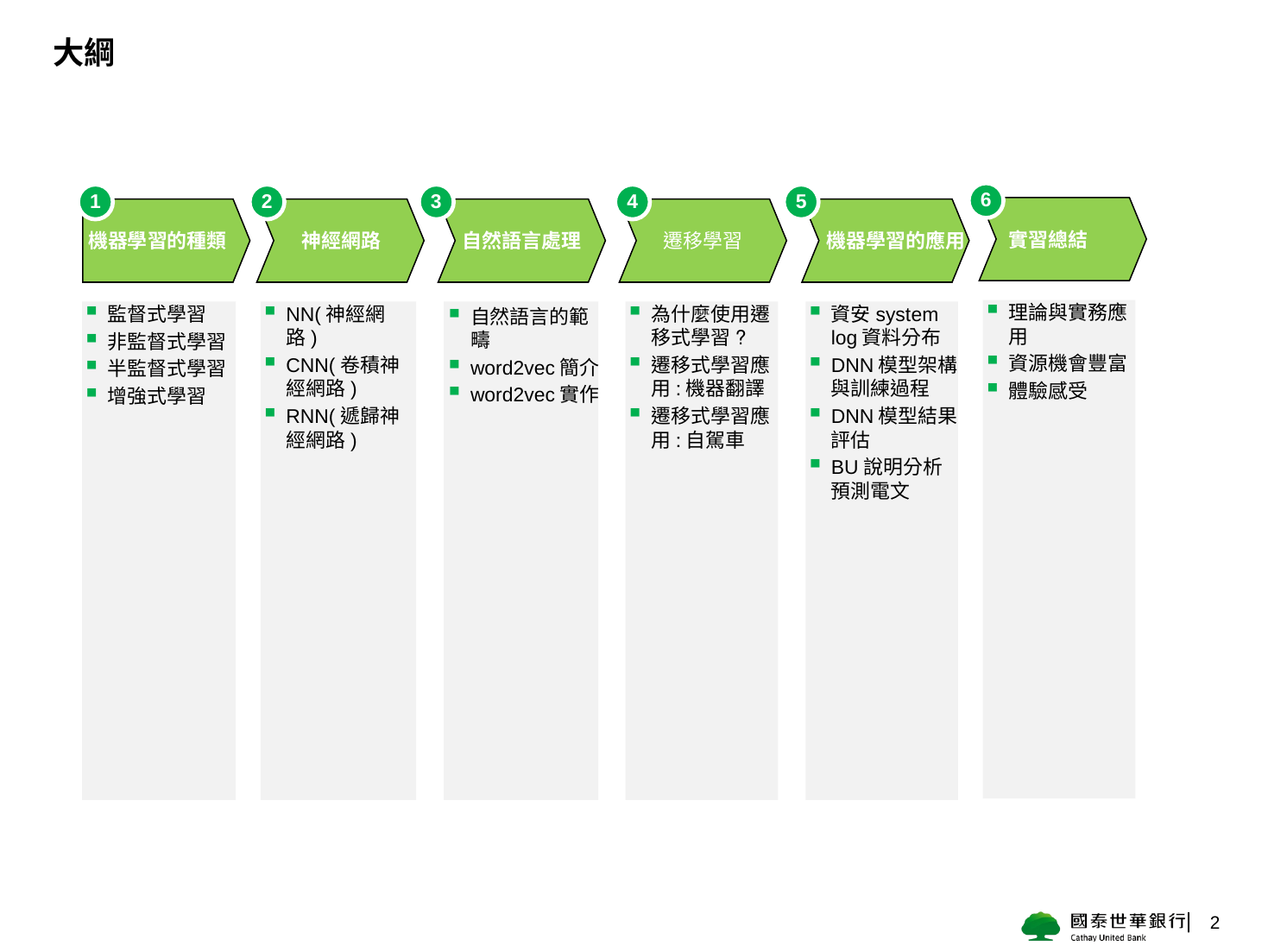

# 大綱

6

1

2

3

4

5

   實習總結

遷移學習

機器學習的種類

     神經網路

自然語言處理

  機器學習的應用

理論與實務應用
資源機會豐富
體驗感受

監督式學習
非監督式學習
半監督式學習
增強式學習

NN(神經網路)
CNN(卷積神經網路)
RNN(遞歸神經網路)

為什麼使用遷移式學習?
遷移式學習應用:機器翻譯
遷移式學習應用:自駕車

資安system log資料分布
DNN模型架構與訓練過程
DNN模型結果評估
BU說明分析預測電文

自然語言的範疇
word2vec簡介
word2vec實作
2